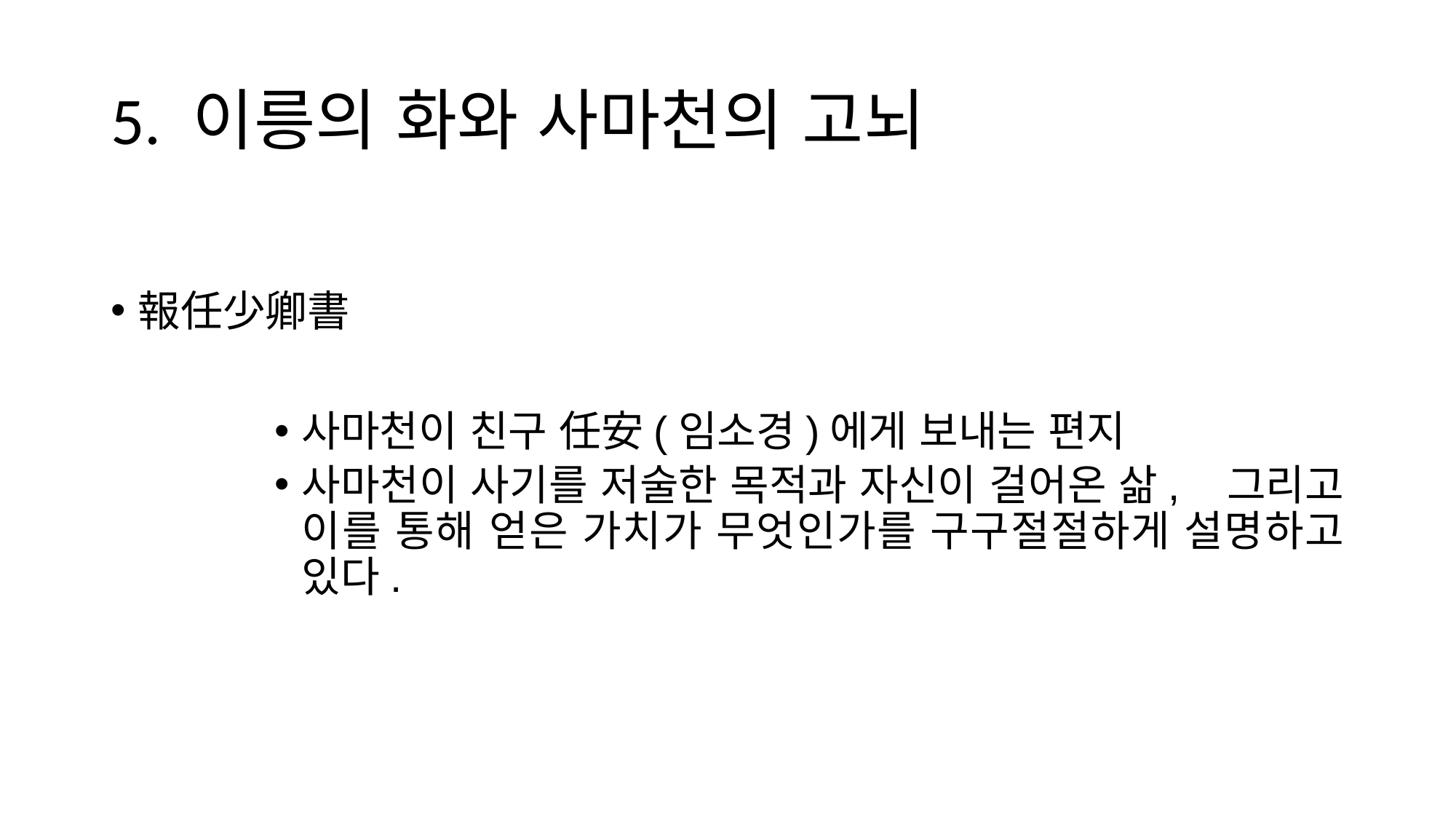

# 5. 이릉의 화와 사마천의 고뇌

報任少卿書

사마천이 친구 任安(임소경)에게 보내는 편지
사마천이 사기를 저술한 목적과 자신이 걸어온 삶,   그리고 이를 통해 얻은 가치가 무엇인가를 구구절절하게 설명하고 있다.